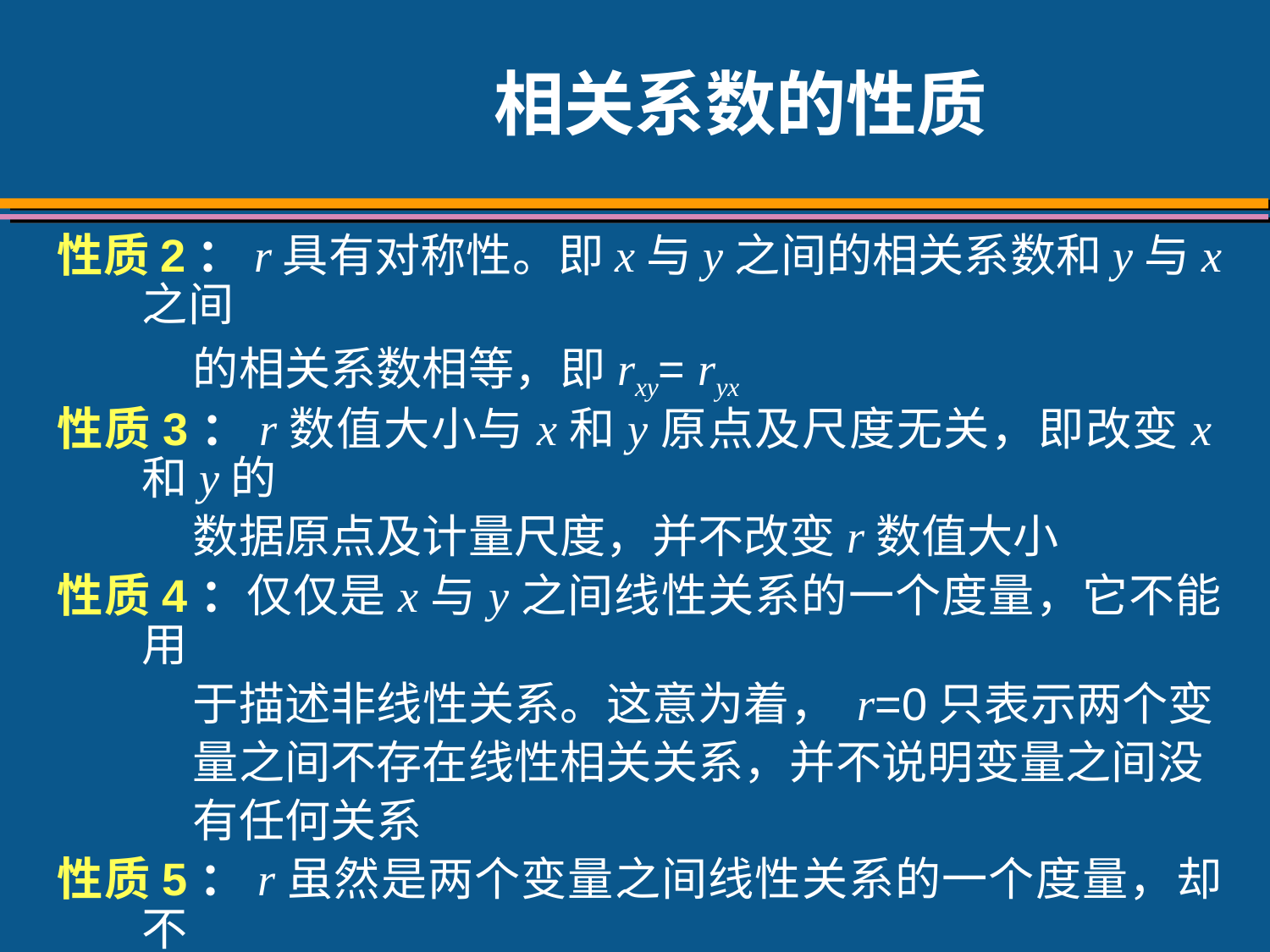

# 相关系数的性质
性质2：r具有对称性。即x与y之间的相关系数和y与x之间
            的相关系数相等，即rxy= ryx
性质3：r数值大小与x和y原点及尺度无关，即改变x和y的
            数据原点及计量尺度，并不改变r数值大小
性质4：仅仅是x与y之间线性关系的一个度量，它不能用
            于描述非线性关系。这意为着， r=0只表示两个变
            量之间不存在线性相关关系，并不说明变量之间没
            有任何关系
性质5：r虽然是两个变量之间线性关系的一个度量，却不
            一定意味着x与y一定有因果关系